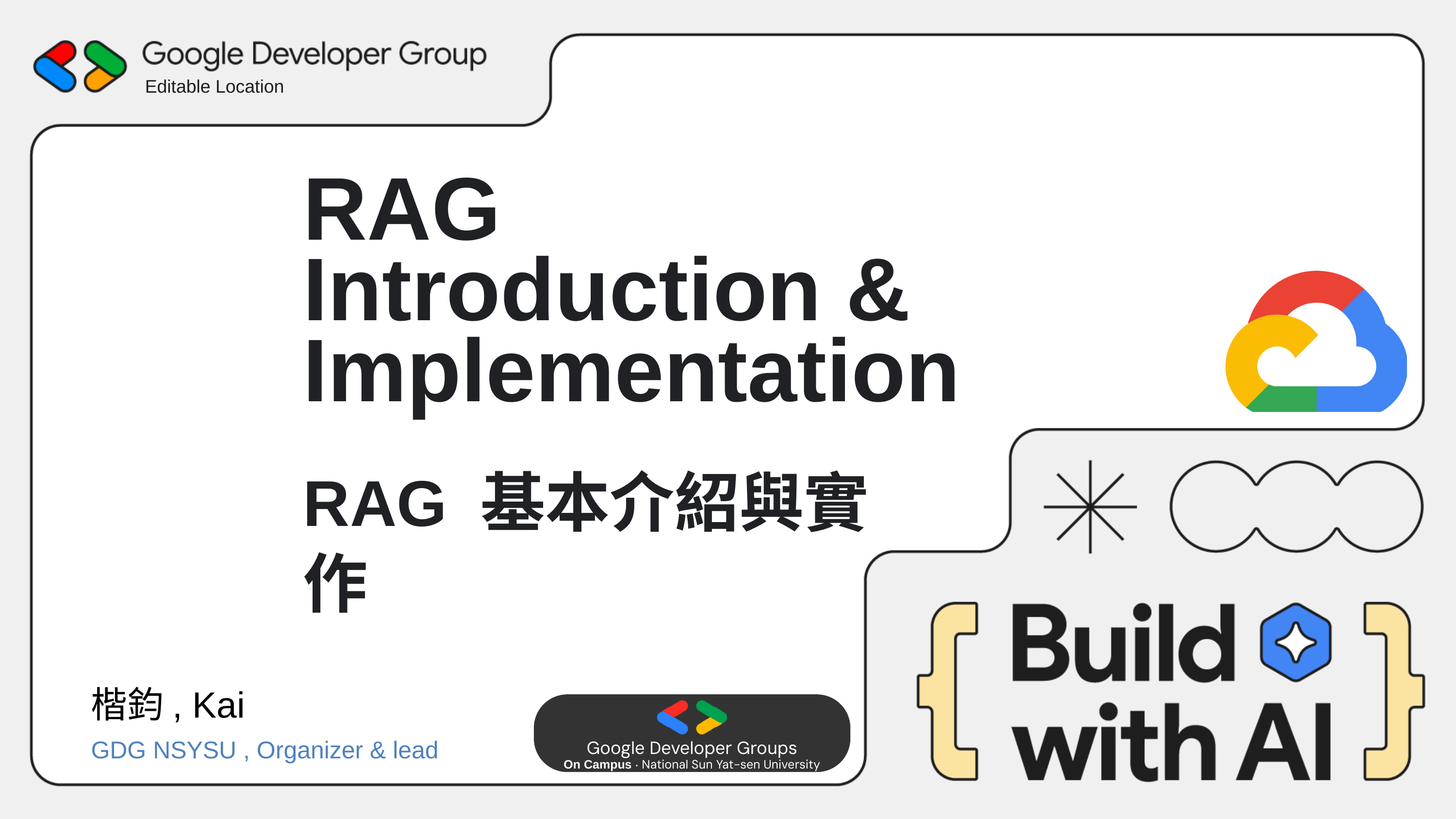

Editable Location
RAG
Introduction &
Implementation

RAG 基本介紹與實作
楷鈞, Kai
GDG NSYSU , Organizer & lead

Google Developer Groups
On Campus ‧ National Sun Yat-sen University